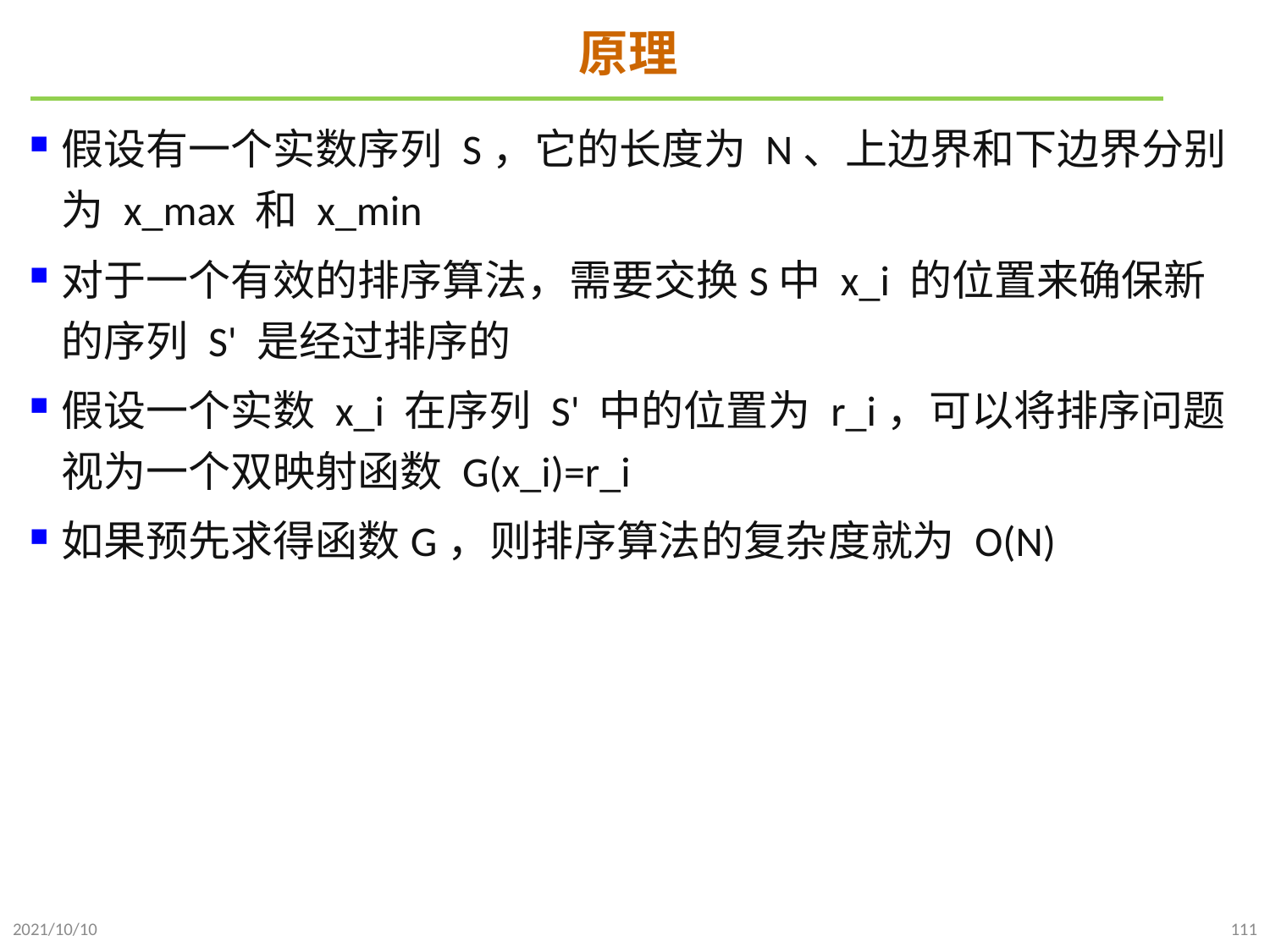

# 原理
假设有一个实数序列 S，它的长度为 N、上边界和下边界分别为 x_max 和 x_min
对于一个有效的排序算法，需要交换S中 x_i 的位置来确保新的序列 S' 是经过排序的
假设一个实数 x_i 在序列 S' 中的位置为 r_i，可以将排序问题视为一个双映射函数 G(x_i)=r_i
如果预先求得函数G，则排序算法的复杂度就为 O(N)

2021/10/10
111